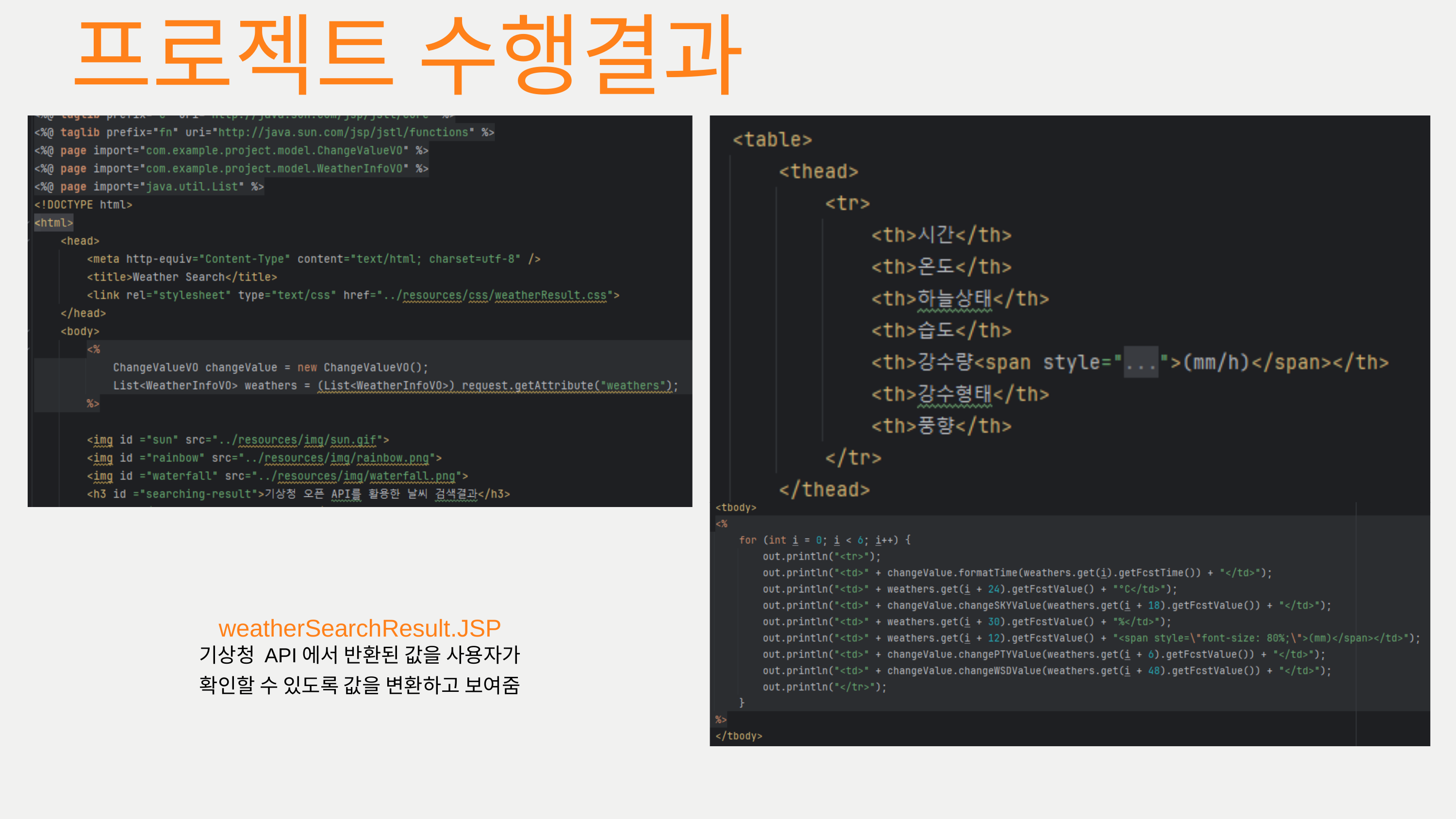

프로젝트 수행결과

weatherSearchResult.JSP
기상청 API에서 반환된 값을 사용자가
확인할 수 있도록 값을 변환하고 보여줌